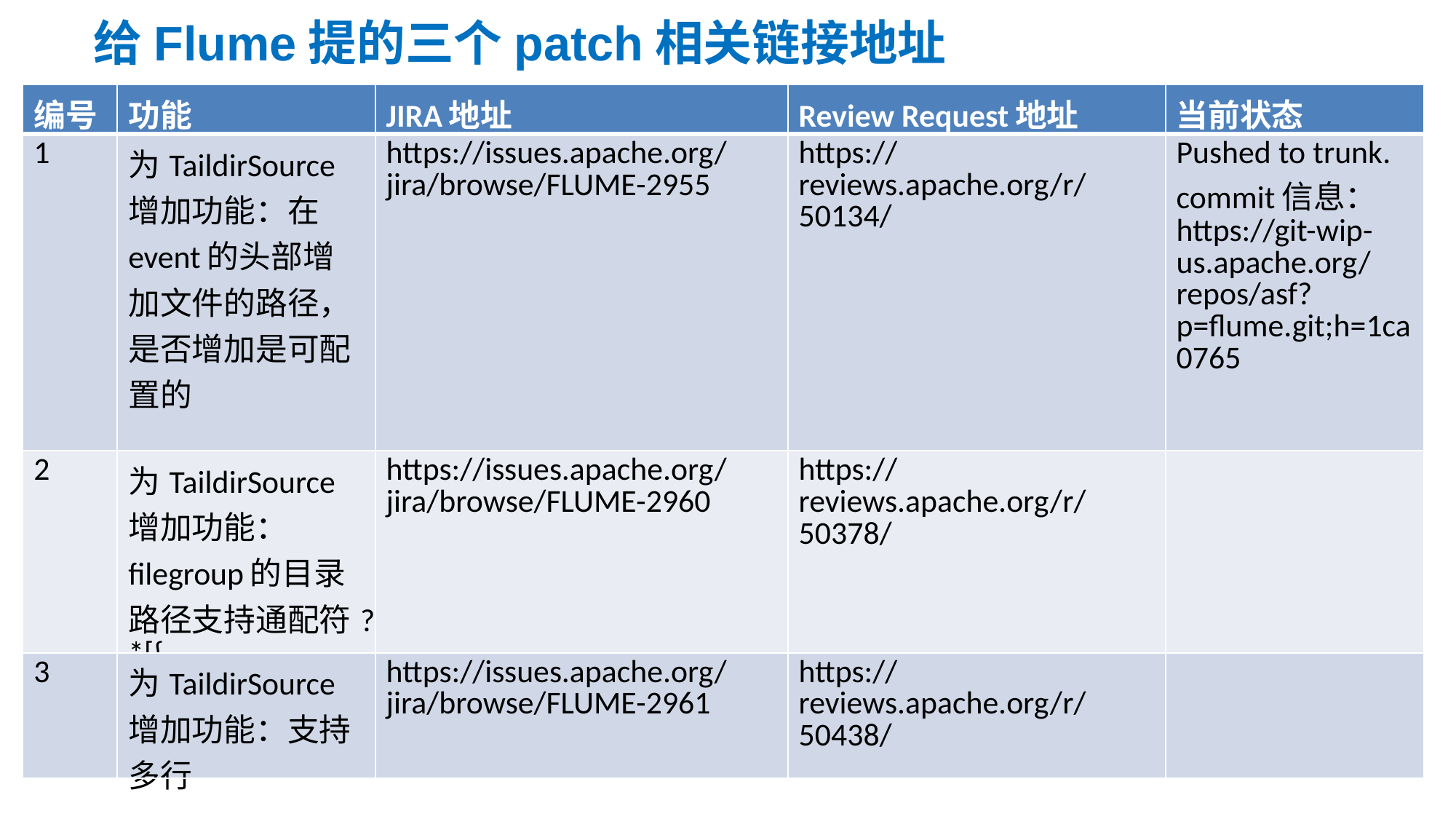

给Flume提的三个patch相关链接地址
| 编号 | 功能 | JIRA地址 | Review Request地址 | 当前状态 |
| --- | --- | --- | --- | --- |
| 1 | 为TaildirSource增加功能：在event的头部增加文件的路径，是否增加是可配置的 | https://issues.apache.org/jira/browse/FLUME-2955 | https://reviews.apache.org/r/50134/ | Pushed to trunk. commit信息： https://git-wip-us.apache.org/repos/asf?p=flume.git;h=1ca0765 |
| 2 | 为TaildirSource增加功能：filegroup的目录路径支持通配符?\*[{ | https://issues.apache.org/jira/browse/FLUME-2960 | https://reviews.apache.org/r/50378/ |  |
| 3 | 为TaildirSource增加功能：支持多行 | https://issues.apache.org/jira/browse/FLUME-2961 | https://reviews.apache.org/r/50438/ |  |